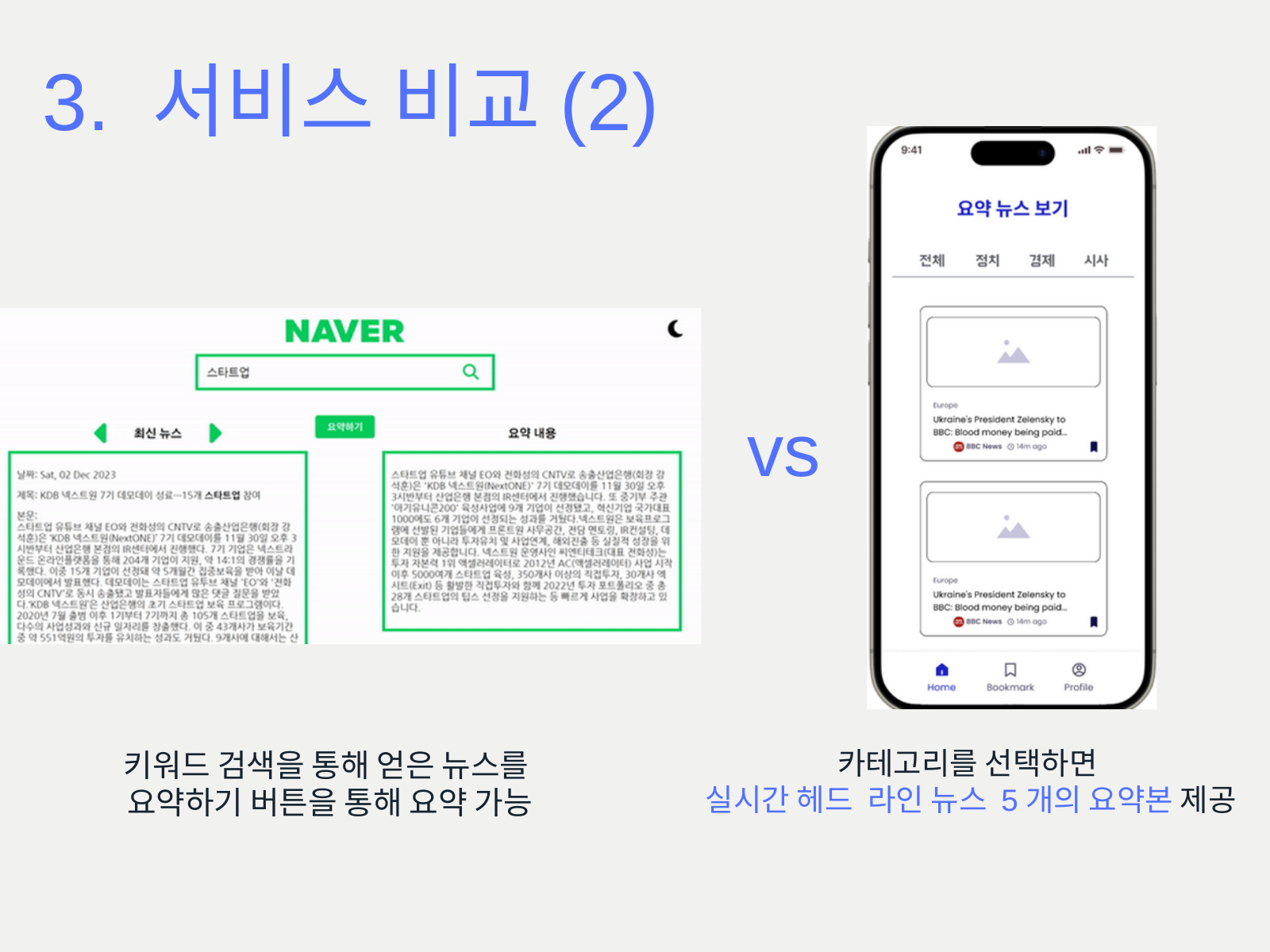

3. 서비스 비교(2)

vs

카테고리를 선택하면
실시간 헤드﻿라인 뉴스 5개의 요약본 제공

키워드 검색을 통해 얻은 뉴스를
요약하기 버튼을 통해 요약 가능